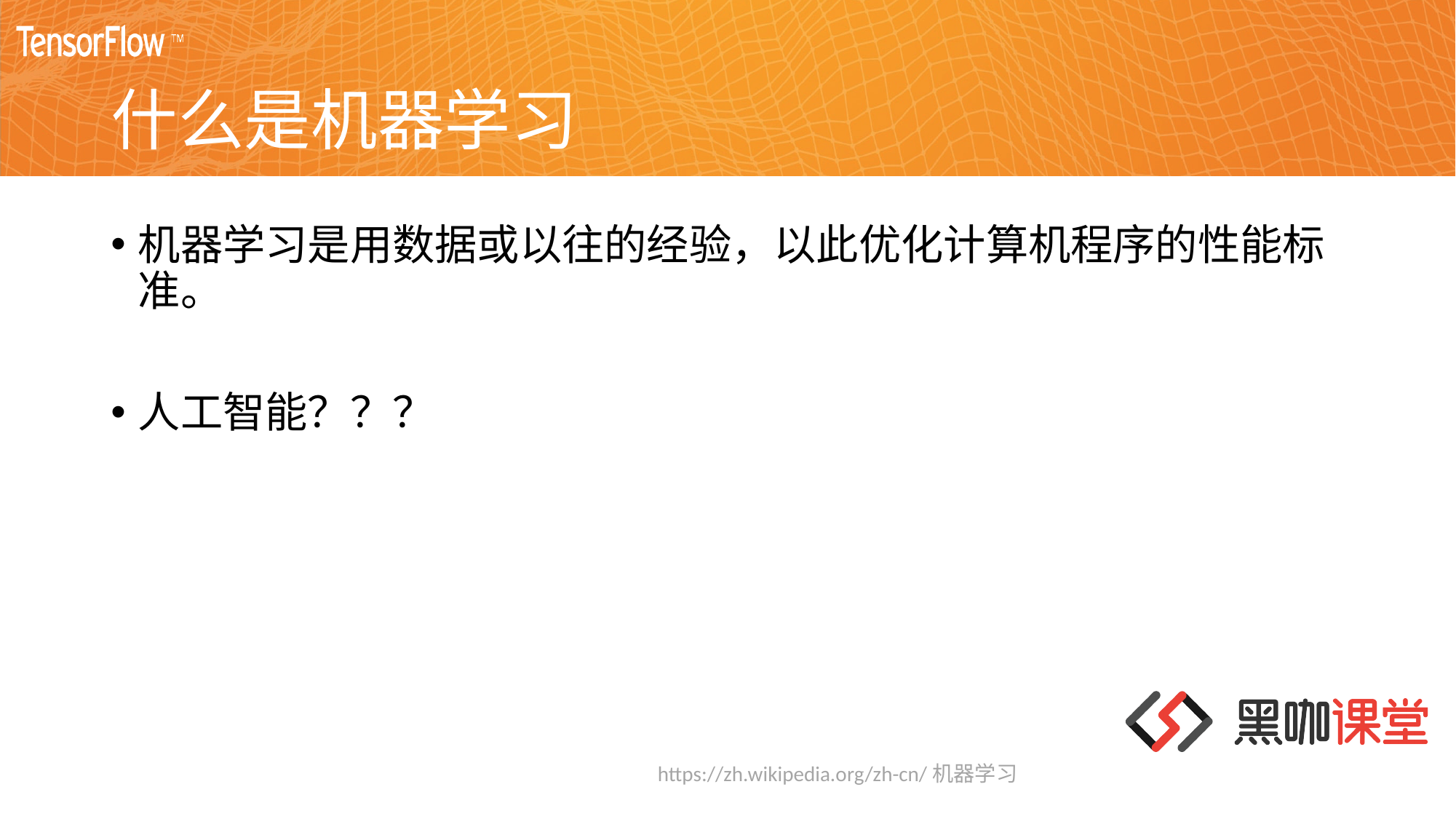

# 什么是机器学习
机器学习是用数据或以往的经验，以此优化计算机程序的性能标准。

人工智能？？？
https://zh.wikipedia.org/zh-cn/机器学习